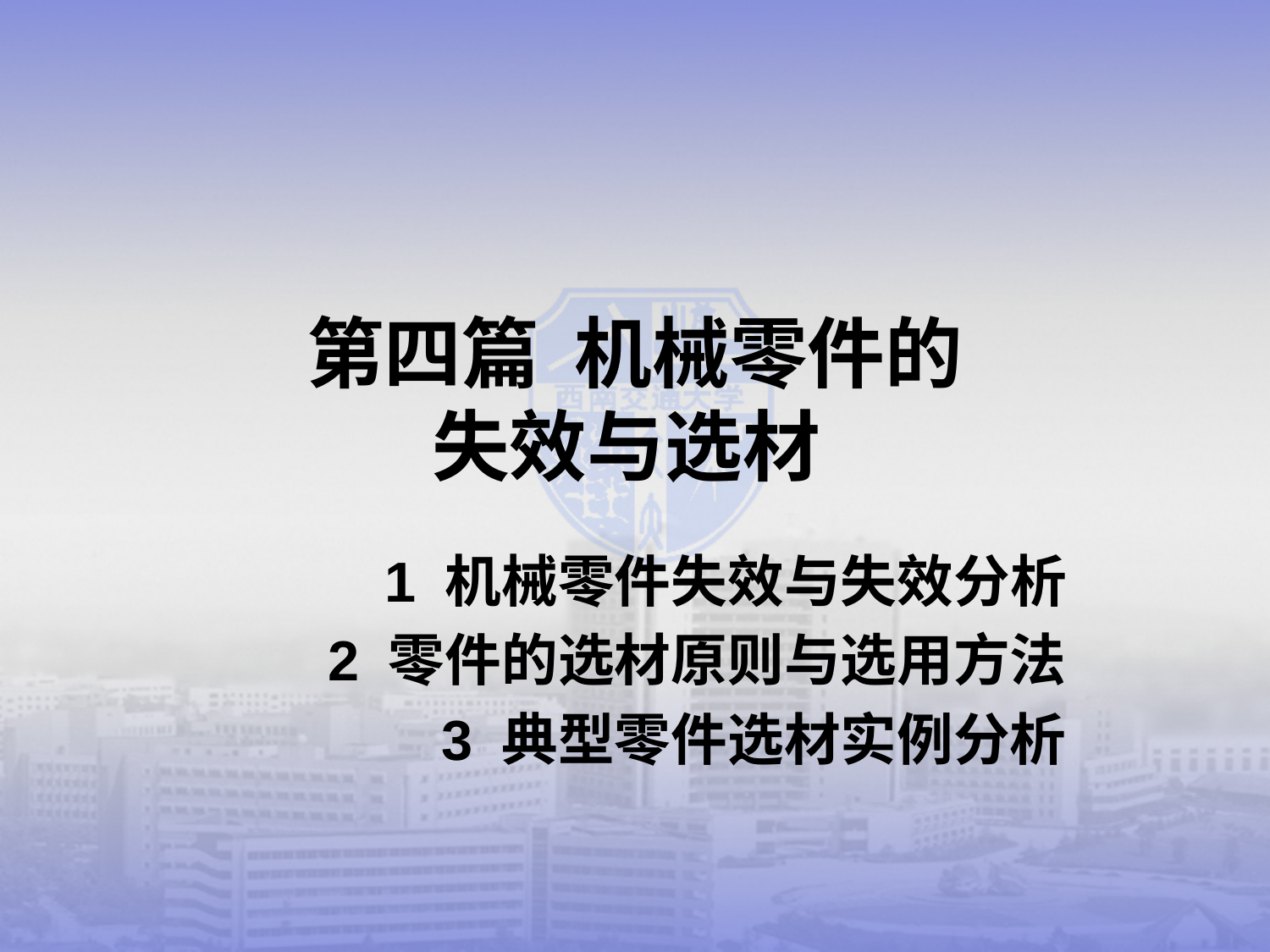

# 第四篇  机械零件的 失效与选材
1 机械零件失效与失效分析
2 零件的选材原则与选用方法
3 典型零件选材实例分析